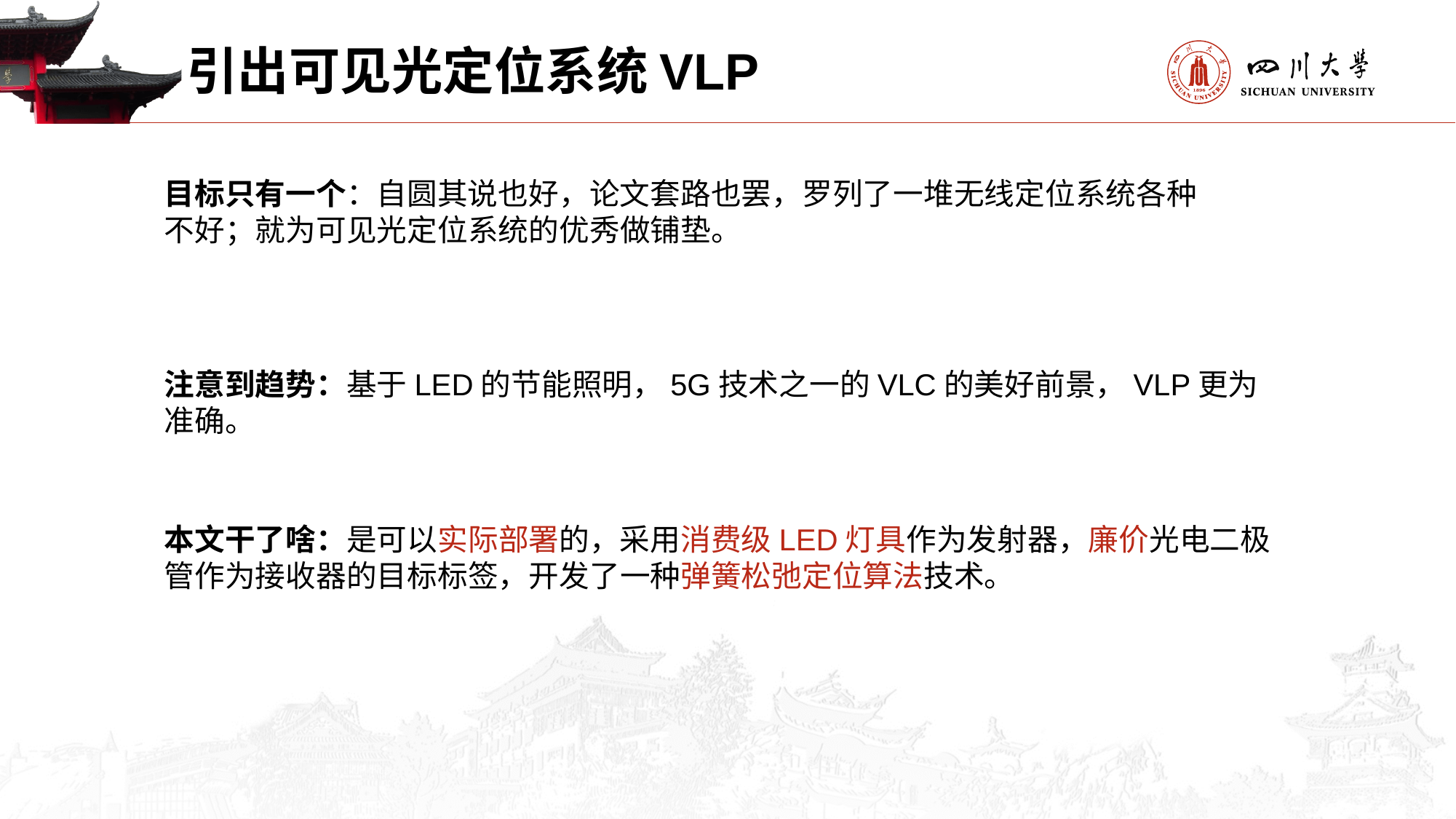

# 引出可见光定位系统VLP
目标只有一个：自圆其说也好，论文套路也罢，罗列了一堆无线定位系统各种不好；就为可见光定位系统的优秀做铺垫。
注意到趋势：基于LED的节能照明，5G技术之一的VLC的美好前景，VLP更为准确。
本文干了啥：是可以实际部署的，采用消费级LED灯具作为发射器，廉价光电二极管作为接收器的目标标签，开发了一种弹簧松弛定位算法技术。